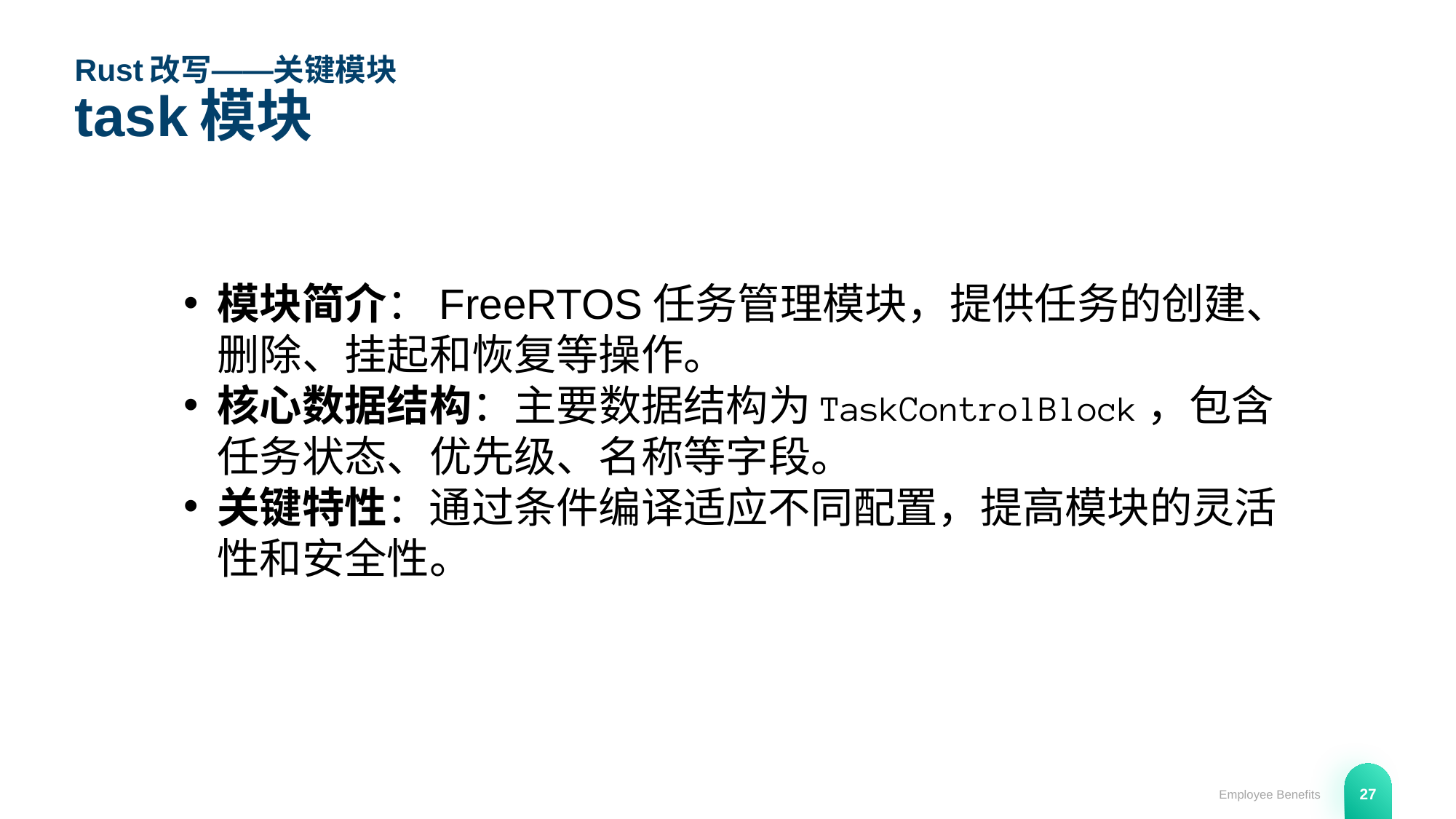

# Rust改写——关键模块 task模块
模块简介：FreeRTOS任务管理模块，提供任务的创建、删除、挂起和恢复等操作。
核心数据结构：主要数据结构为TaskControlBlock，包含任务状态、优先级、名称等字段。
关键特性：通过条件编译适应不同配置，提高模块的灵活性和安全性。